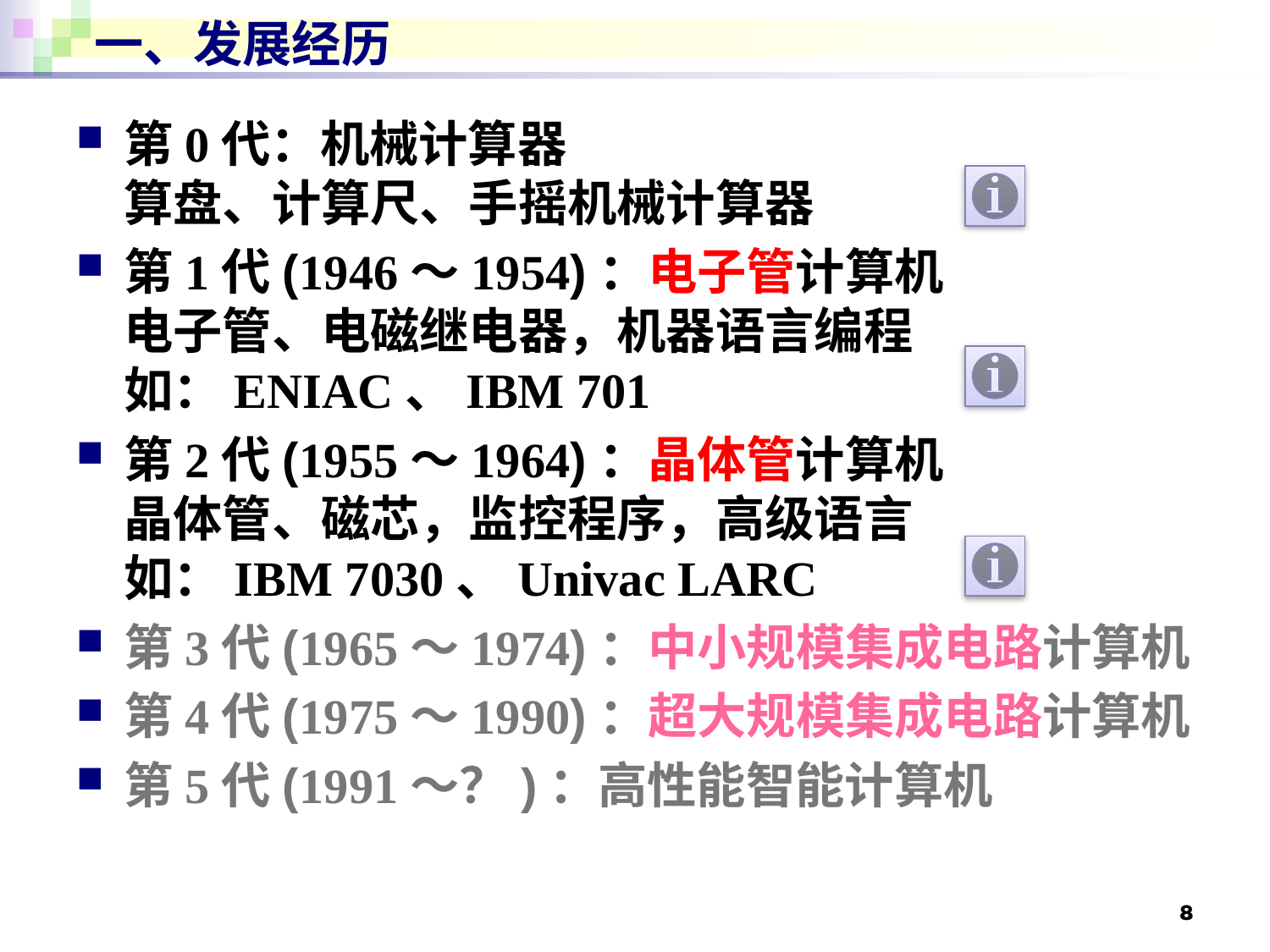

# 一、发展经历
第0代：机械计算器
算盘、计算尺、手摇机械计算器
第1代(1946～1954)：电子管计算机
电子管、电磁继电器，机器语言编程
如：ENIAC、IBM 701
第2代(1955～1964)：晶体管计算机
晶体管、磁芯，监控程序，高级语言
如：IBM 7030、Univac LARC
第3代(1965～1974)：中小规模集成电路计算机
第4代(1975～1990)：超大规模集成电路计算机
第5代(1991～？)：高性能智能计算机

8